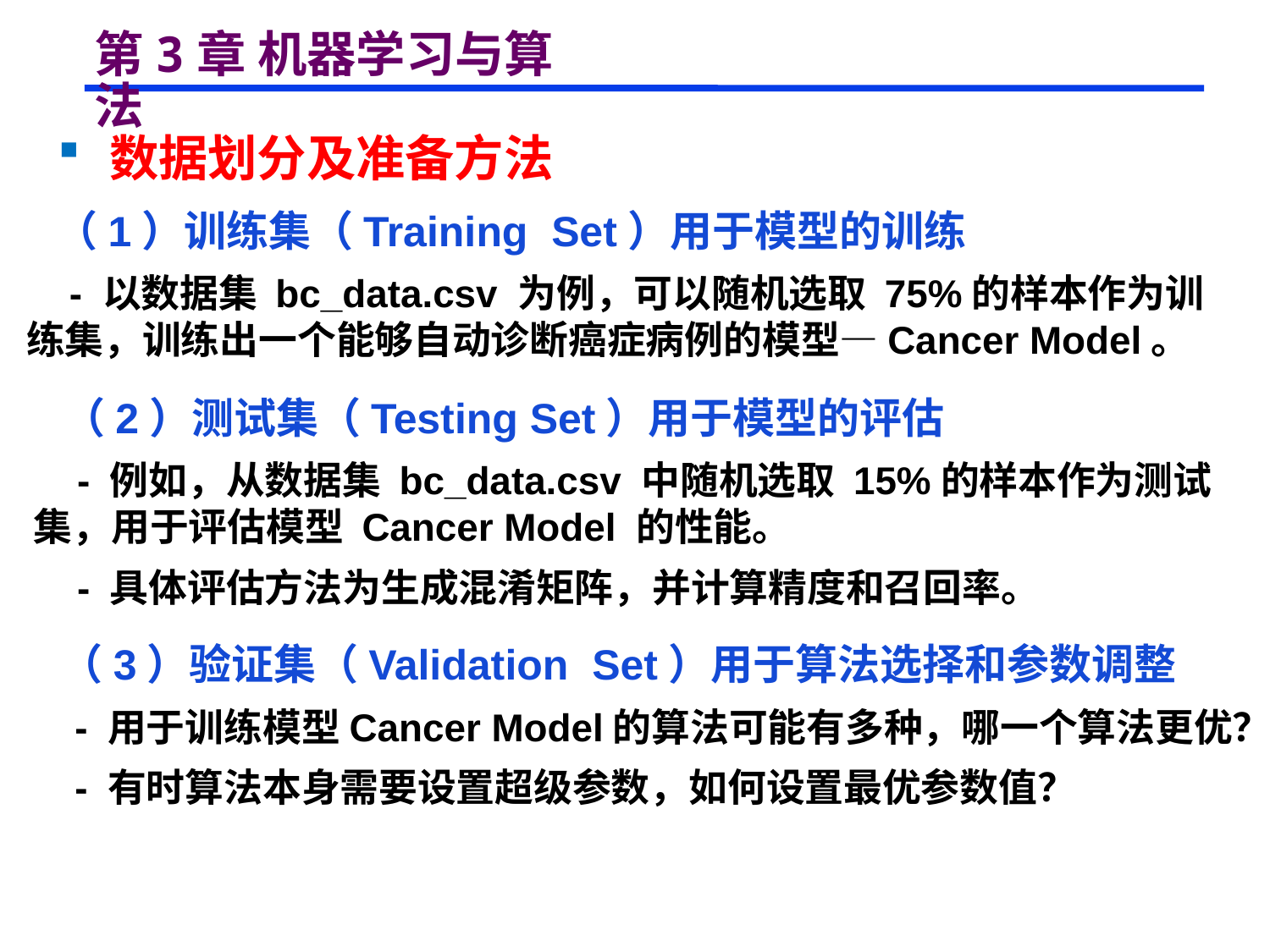

# 第3章 机器学习与算法
 数据划分及准备方法
  （1）训练集（Training  Set）用于模型的训练
    - 以数据集 bc_data.csv 为例，可以随机选取 75%的样本作为训练集，训练出一个能够自动诊断癌症病例的模型—Cancer Model。

  （2）测试集（Testing Set）用于模型的评估
    - 例如，从数据集 bc_data.csv 中随机选取 15%的样本作为测试集，用于评估模型 Cancer Model 的性能。
    - 具体评估方法为生成混淆矩阵，并计算精度和召回率。
  （3）验证集（Validation  Set）用于算法选择和参数调整
    - 用于训练模型Cancer Model的算法可能有多种，哪一个算法更优？
    - 有时算法本身需要设置超级参数，如何设置最优参数值？